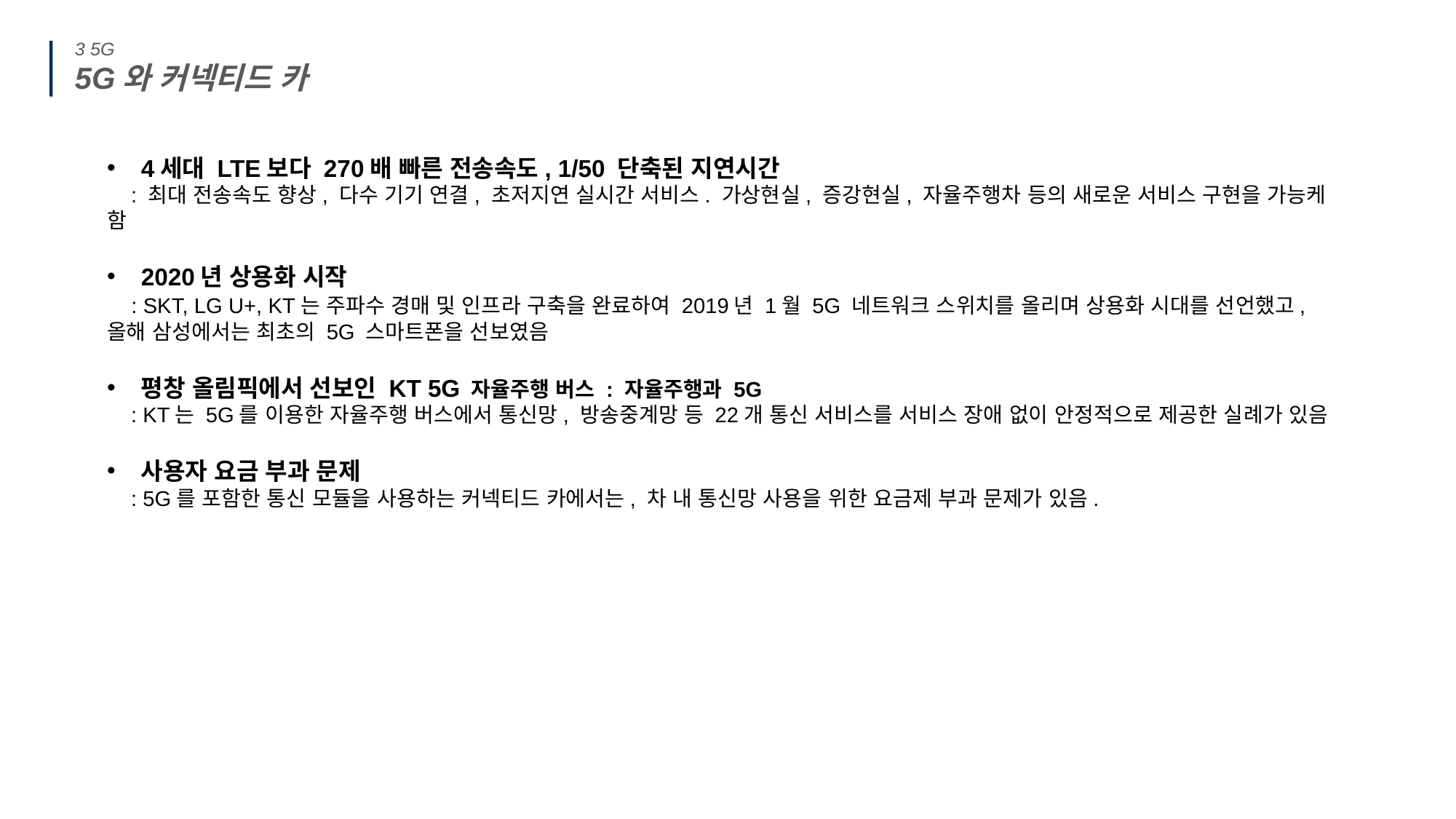

3 5G
5G와 커넥티드 카

4세대 LTE보다 270배 빠른 전송속도, 1/50 단축된 지연시간
    : 최대 전송속도 향상, 다수 기기 연결, 초저지연 실시간 서비스. 가상현실, 증강현실, 자율주행차 등의 새로운 서비스 구현을 가능케 함

2020년 상용화 시작
    : SKT, LG U+, KT는 주파수 경매 및 인프라 구축을 완료하여 2019년 1월 5G 네트워크 스위치를 올리며 상용화 시대를 선언했고, 올해 삼성에서는 최초의 5G 스마트폰을 선보였음

평창 올림픽에서 선보인 KT 5G 자율주행 버스 : 자율주행과 5G
    : KT는 5G를 이용한 자율주행 버스에서 통신망, 방송중계망 등 22개 통신 서비스를 서비스 장애 없이 안정적으로 제공한 실례가 있음

사용자 요금 부과 문제
    : 5G를 포함한 통신 모듈을 사용하는 커넥티드 카에서는, 차 내 통신망 사용을 위한 요금제 부과 문제가 있음.